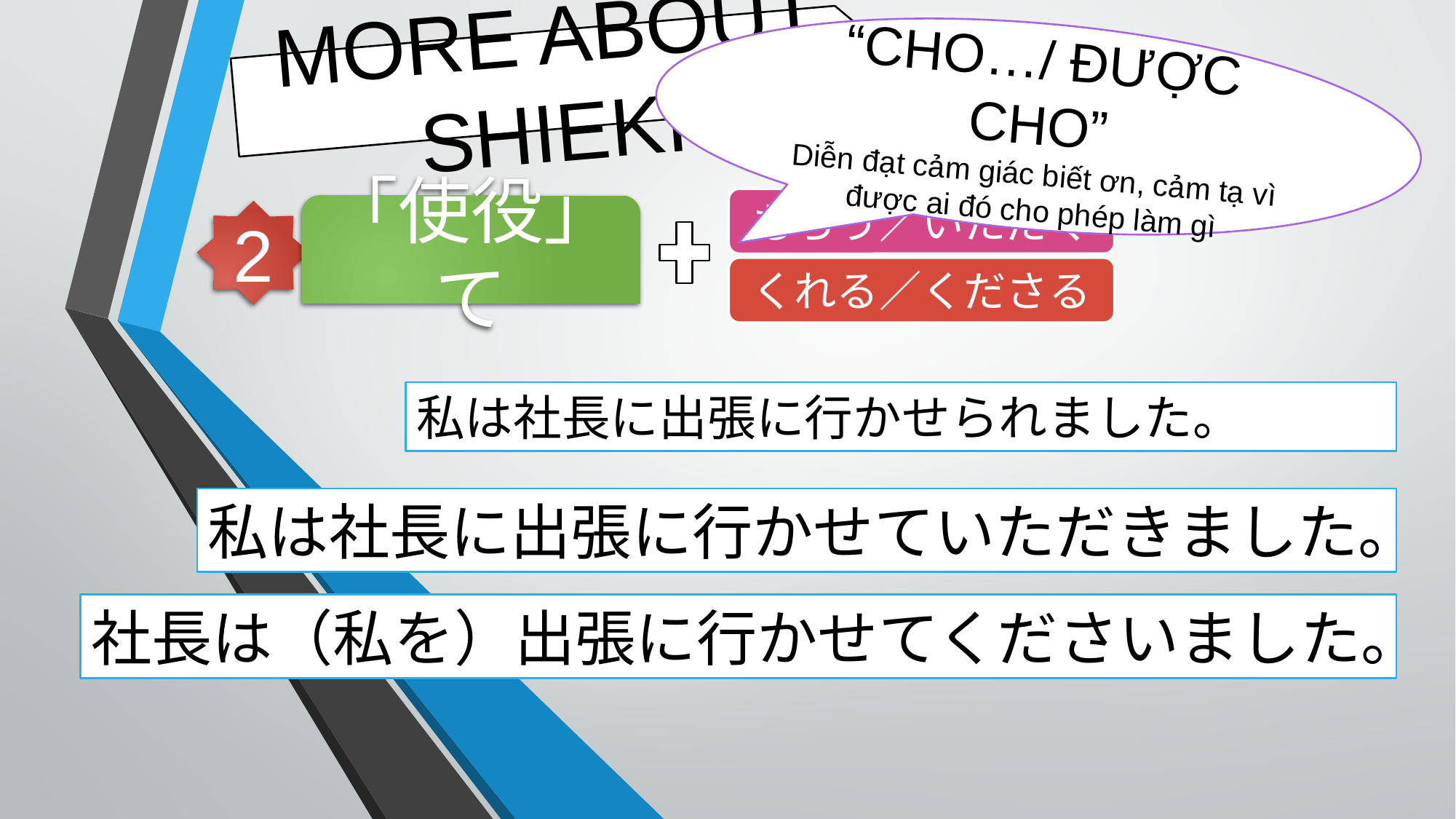

“CHO…/ ĐƯỢC CHO”
Diễn đạt cảm giác biết ơn, cảm tạ vì được ai đó cho phép làm gì
MORE ABOUT SHIEKI
もらう／いただく
「使役」て
2

くれる／くださる
私は社長に出張に行かせられました。
私は社長に出張に行かせていただきました。
社長は（私を）出張に行かせてくださいました。